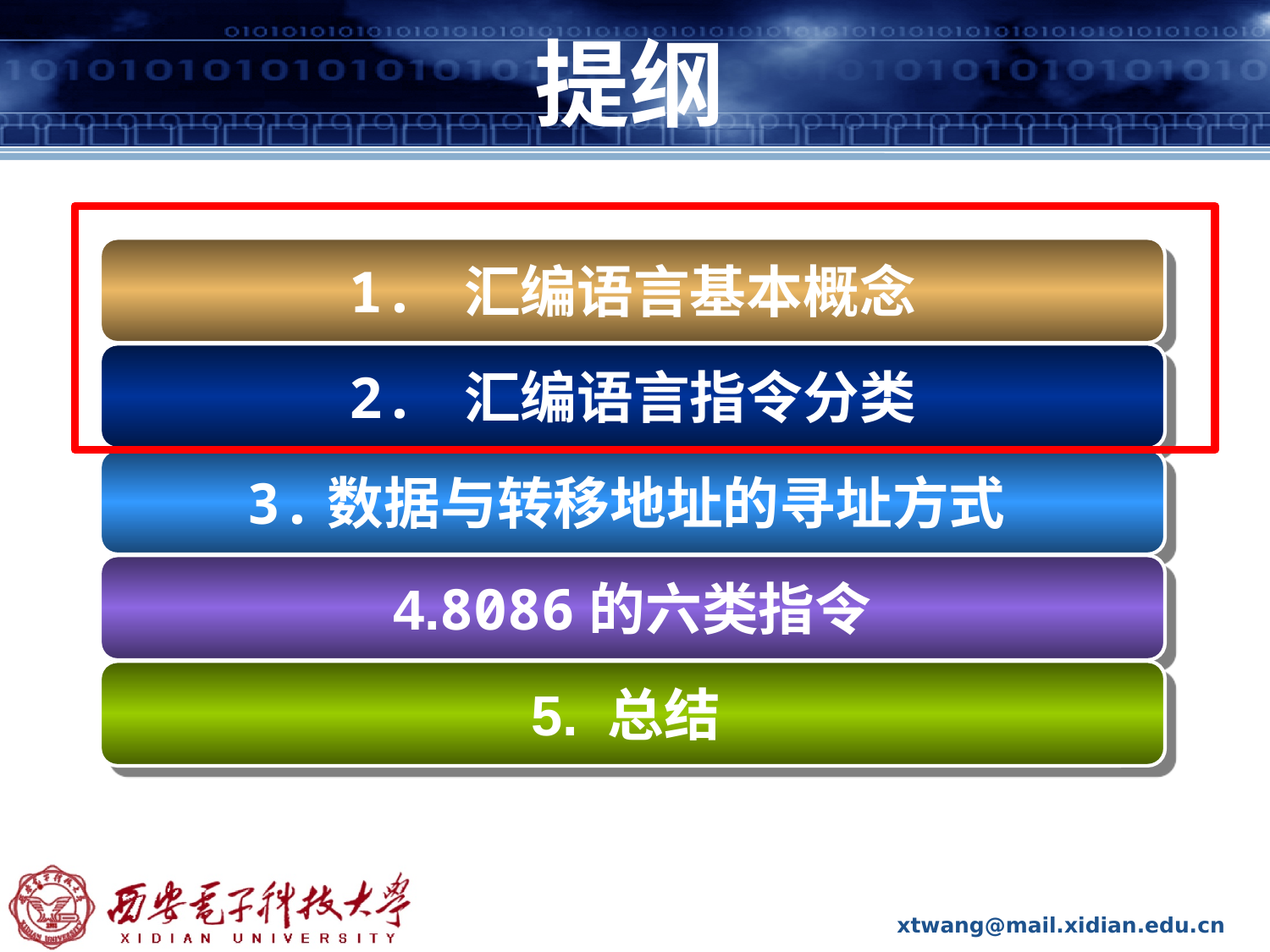

# 提纲

1. 汇编语言基本概念
2. 汇编语言指令分类
3.数据与转移地址的寻址方式
4.8086的六类指令
5. 总结